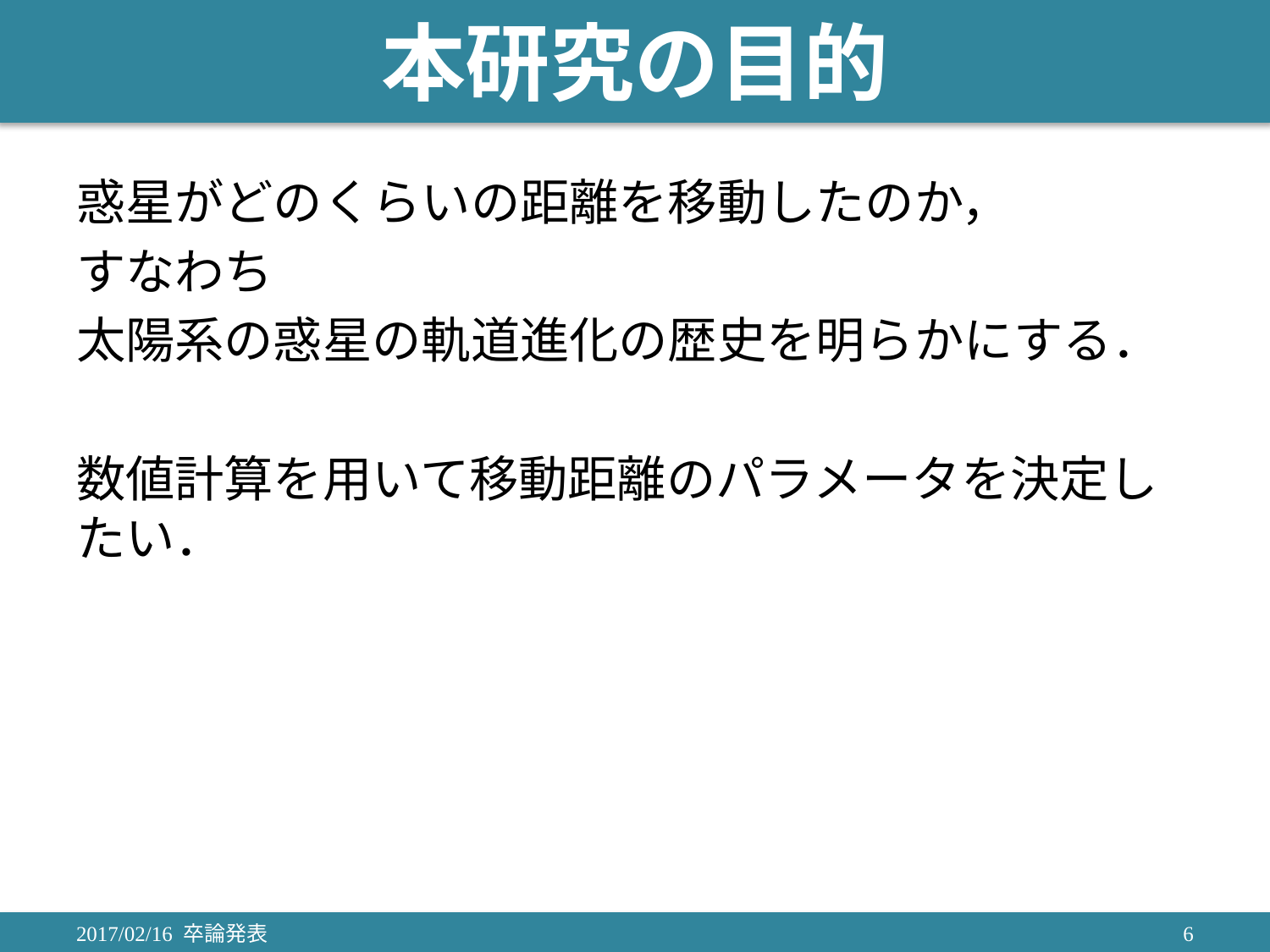

# 本研究の目的
惑星がどのくらいの距離を移動したのか，
すなわち
太陽系の惑星の軌道進化の歴史を明らかにする．

数値計算を用いて移動距離のパラメータを決定したい．
2017/02/16 卒論発表
6